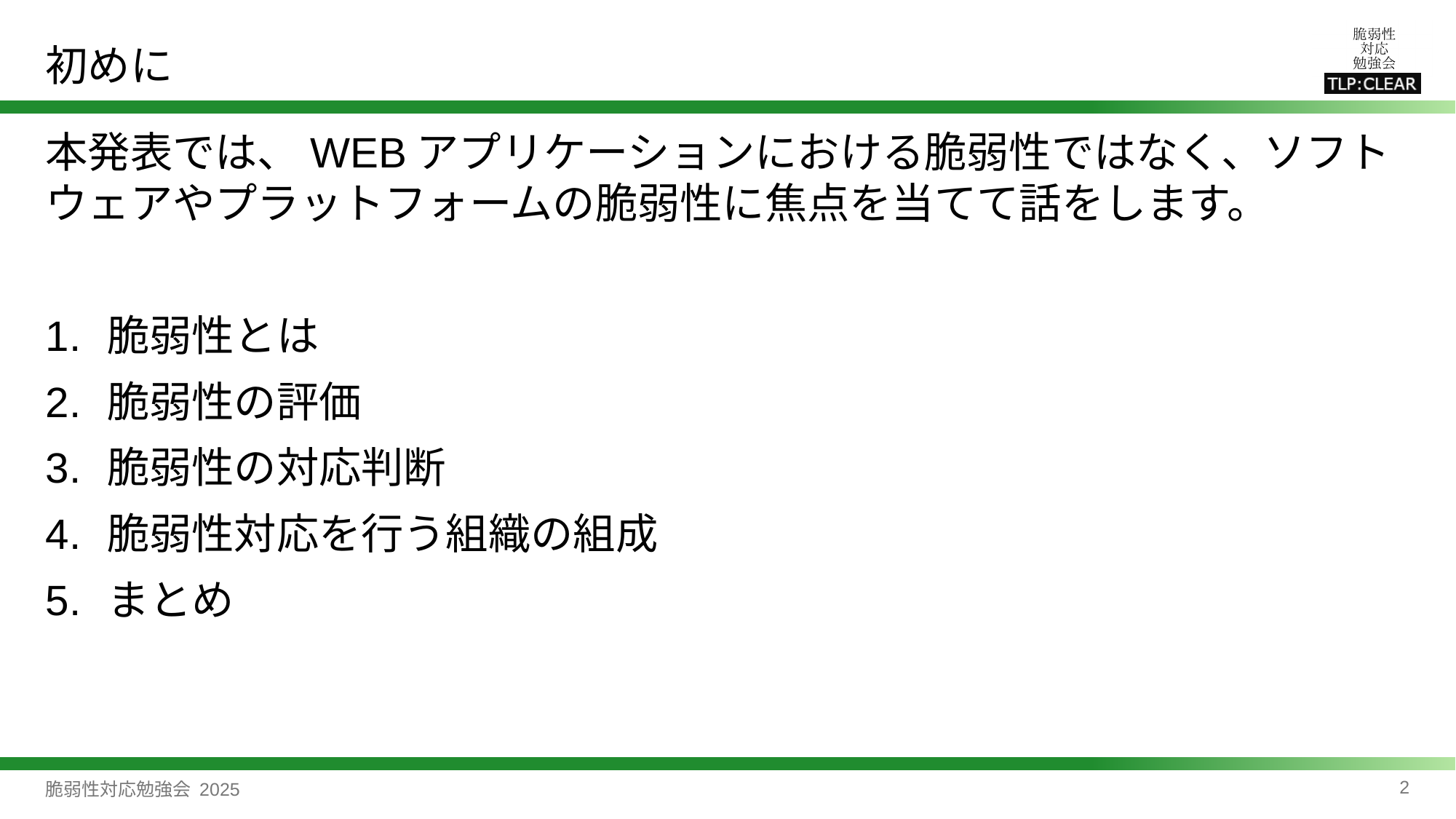

# 初めに
本発表では、WEBアプリケーションにおける脆弱性ではなく、ソフトウェアやプラットフォームの脆弱性に焦点を当てて話をします。

脆弱性とは
脆弱性の評価
脆弱性の対応判断
脆弱性対応を行う組織の組成
まとめ
2
脆弱性対応勉強会 2025